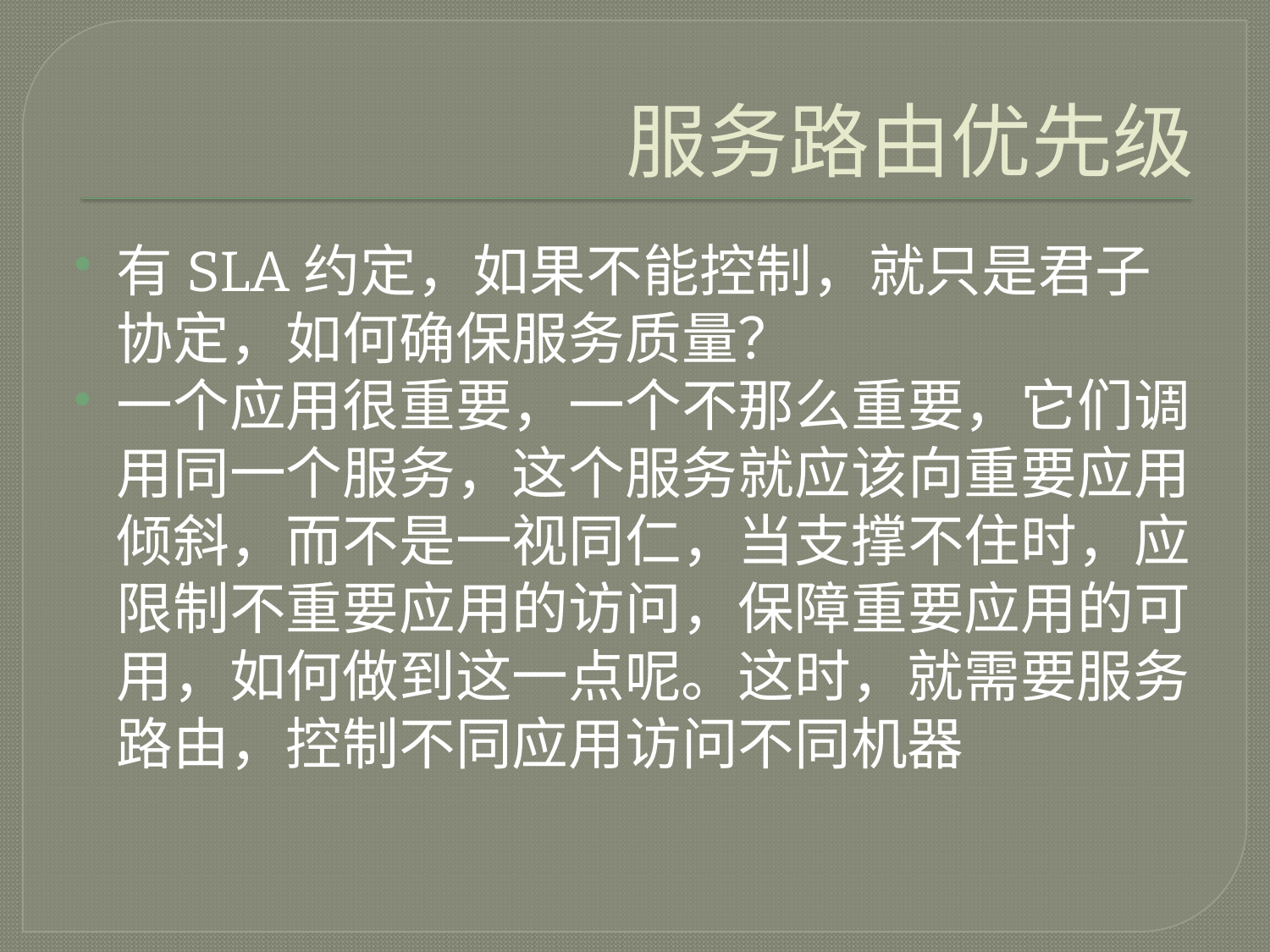

# 服务路由优先级
有SLA约定，如果不能控制，就只是君子协定，如何确保服务质量？
一个应用很重要，一个不那么重要，它们调用同一个服务，这个服务就应该向重要应用倾斜，而不是一视同仁，当支撑不住时，应限制不重要应用的访问，保障重要应用的可用，如何做到这一点呢。这时，就需要服务路由，控制不同应用访问不同机器